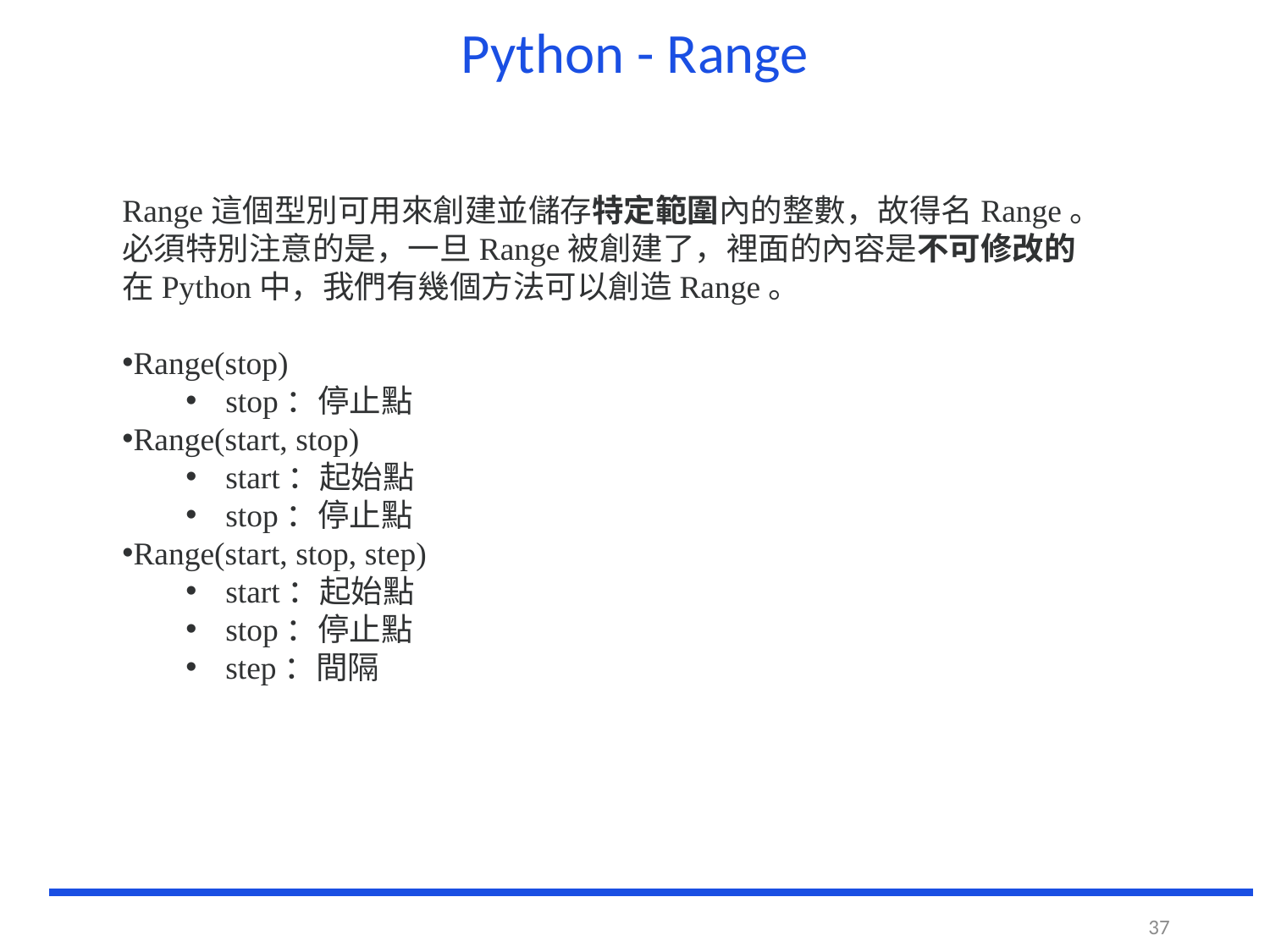

# Python - Range
Range這個型別可用來創建並儲存特定範圍內的整數，故得名Range。
必須特別注意的是，一旦Range被創建了，裡面的內容是不可修改的
在Python中，我們有幾個方法可以創造Range。

Range(stop)
stop：停止點
Range(start, stop)
start：起始點
stop：停止點
Range(start, stop, step)
start：起始點
stop：停止點
step：間隔

37